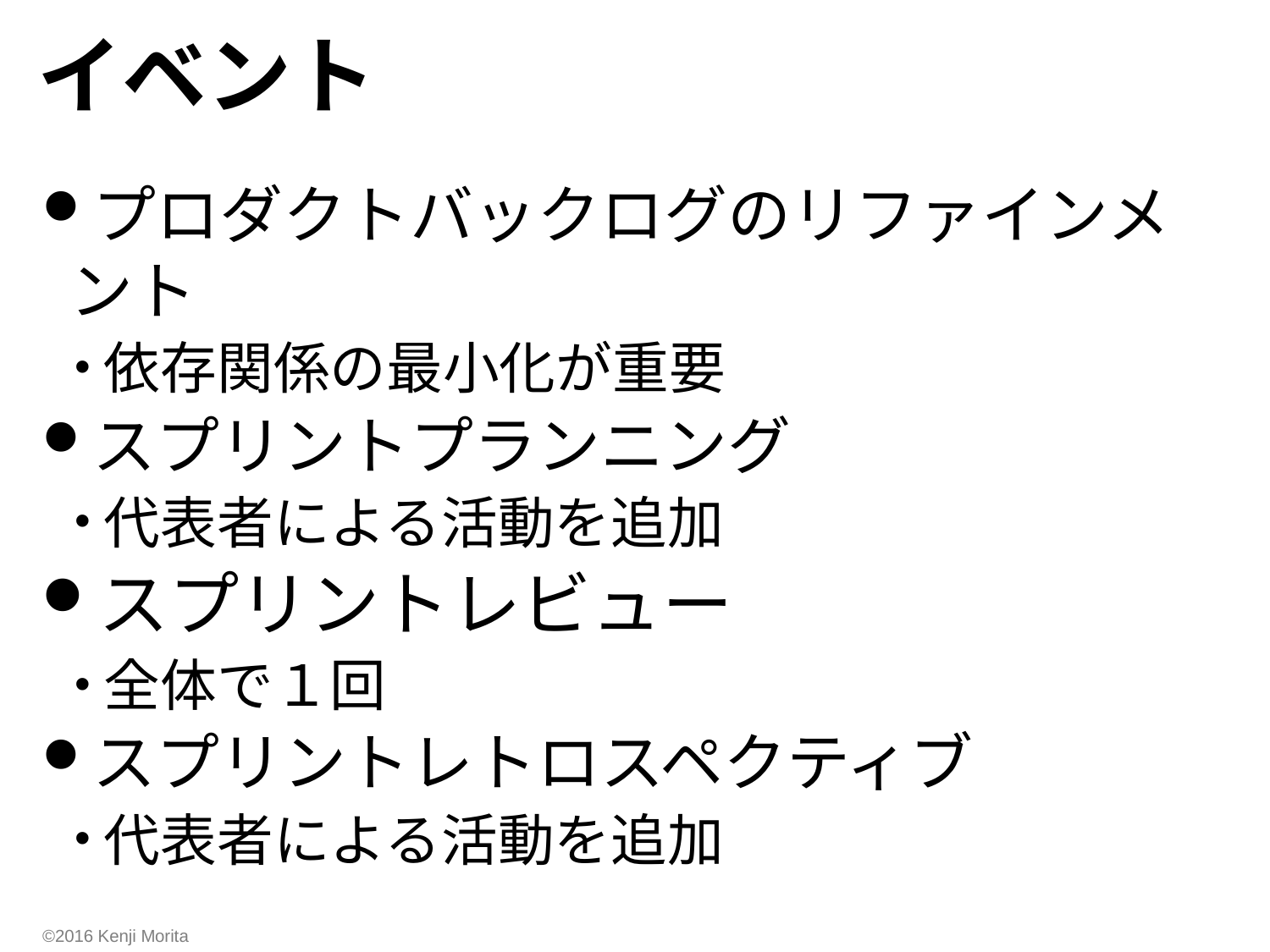

# イベント
プロダクトバックログのリファインメント
依存関係の最小化が重要
スプリントプランニング
代表者による活動を追加
スプリントレビュー
全体で１回
スプリントレトロスペクティブ
代表者による活動を追加